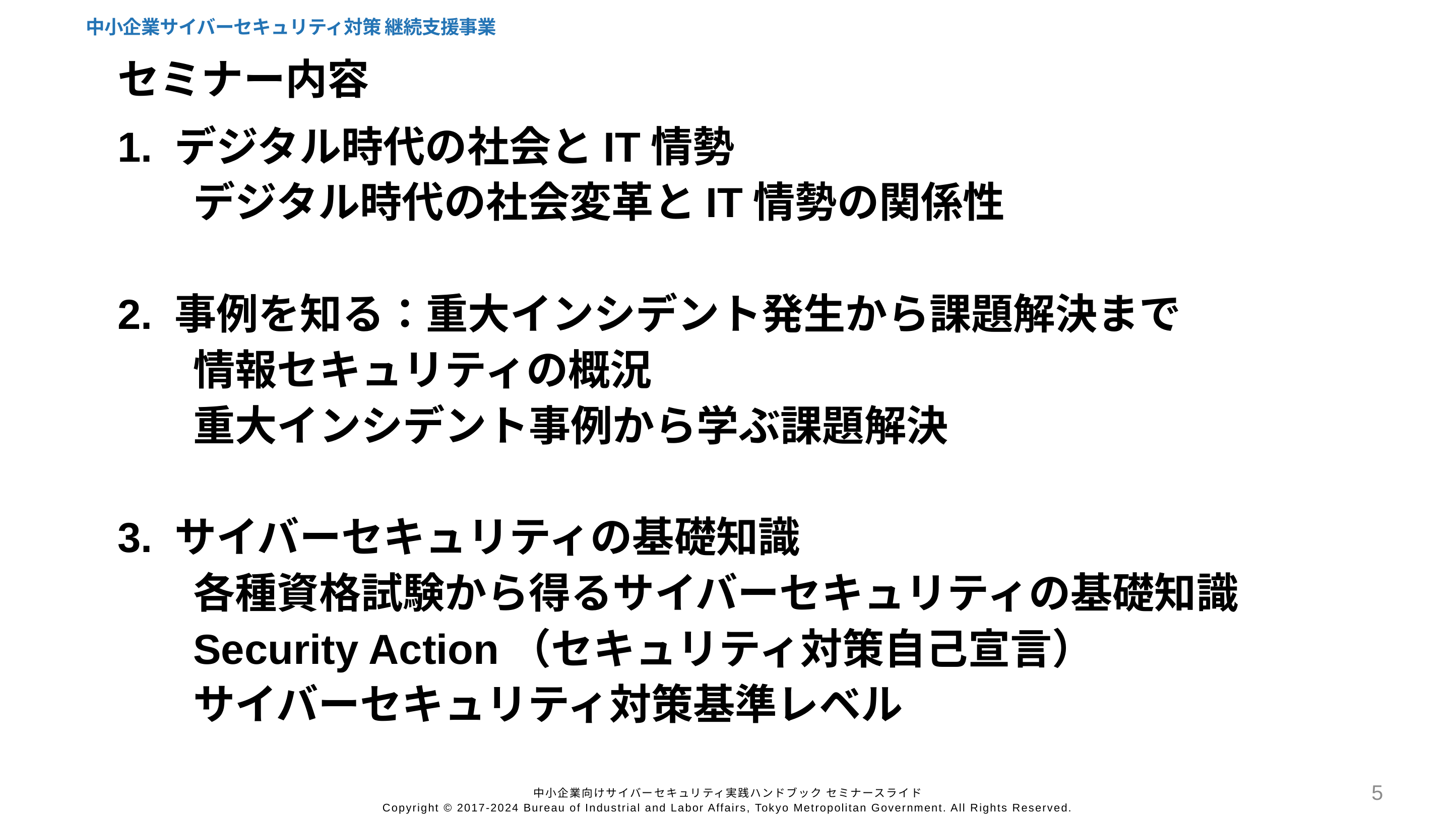

中小企業サイバーセキュリティ対策 継続支援事業
セミナー内容
1. デジタル時代の社会とIT情勢
	デジタル時代の社会変革とIT情勢の関係性

2. 事例を知る：重大インシデント発生から課題解決まで
	情報セキュリティの概況
	重大インシデント事例から学ぶ課題解決

3. サイバーセキュリティの基礎知識
	各種資格試験から得るサイバーセキュリティの基礎知識
	Security Action（セキュリティ対策自己宣言）
	サイバーセキュリティ対策基準レベル

5